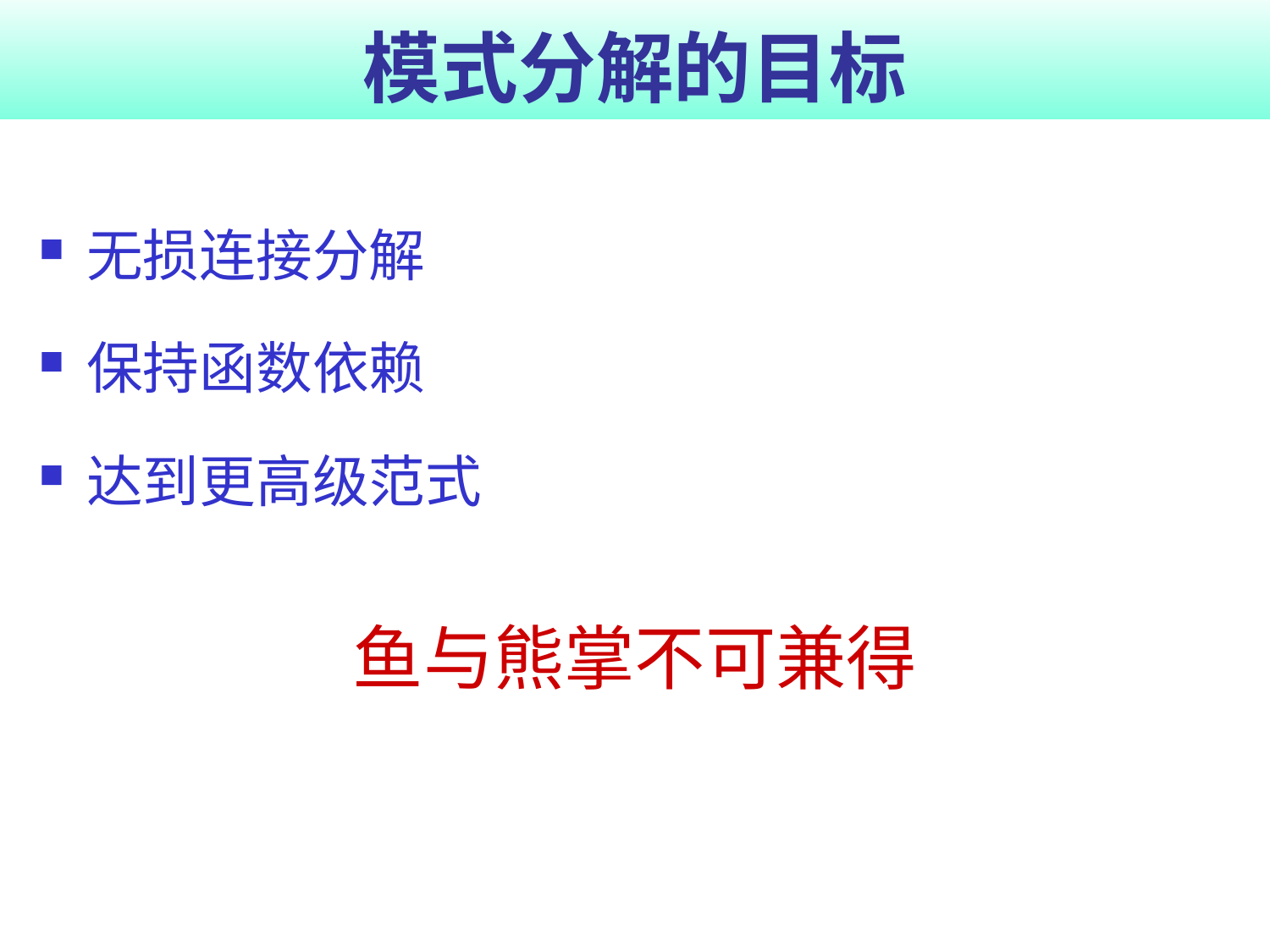

# 模式分解的目标
无损连接分解
保持函数依赖
达到更高级范式
鱼与熊掌不可兼得